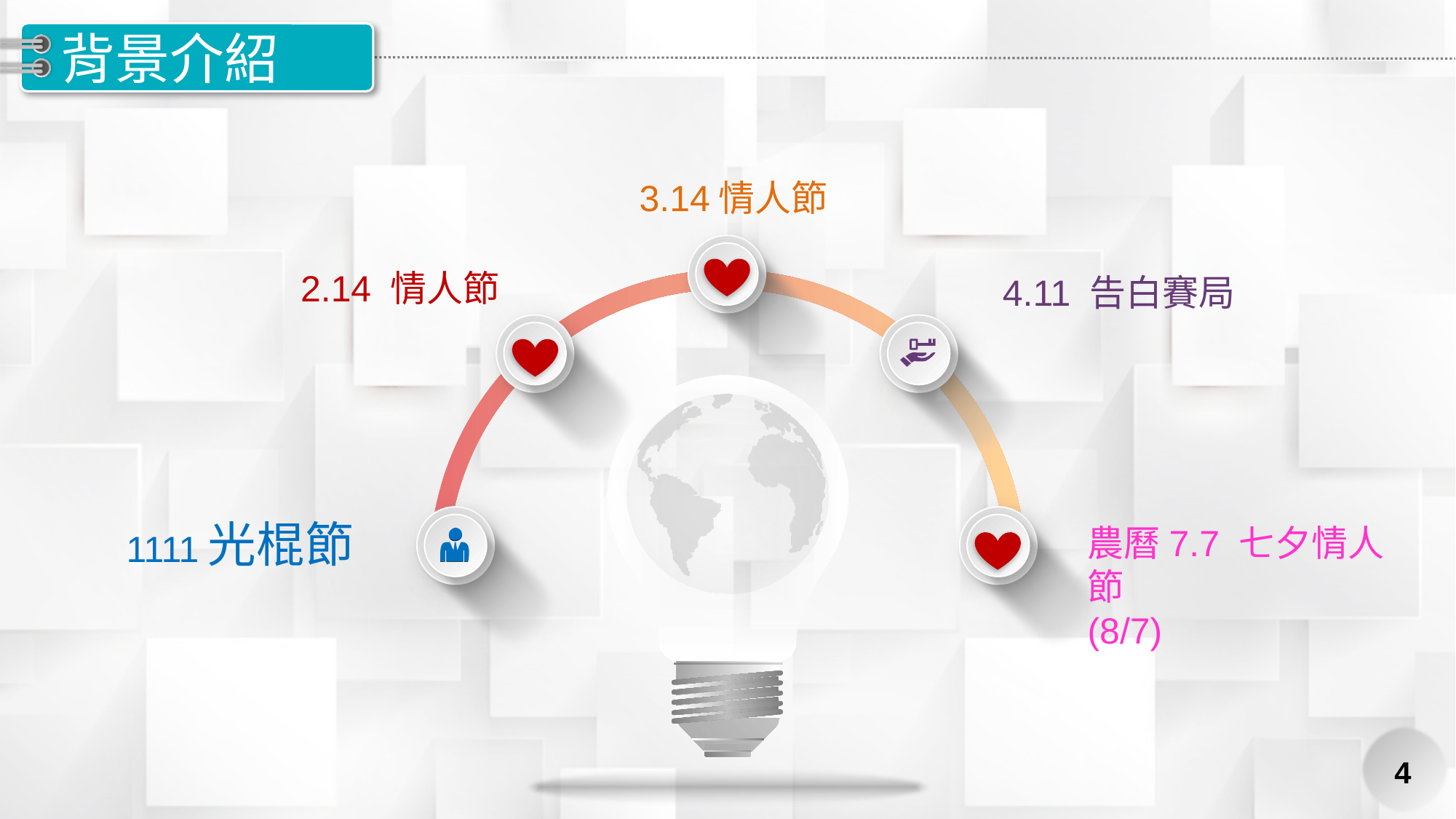

# 背景介紹
3.14情人節

2.14 情人節
4.11 告白賽局

1111光棍節
農曆7.7 七夕情人節
(8/7)

4